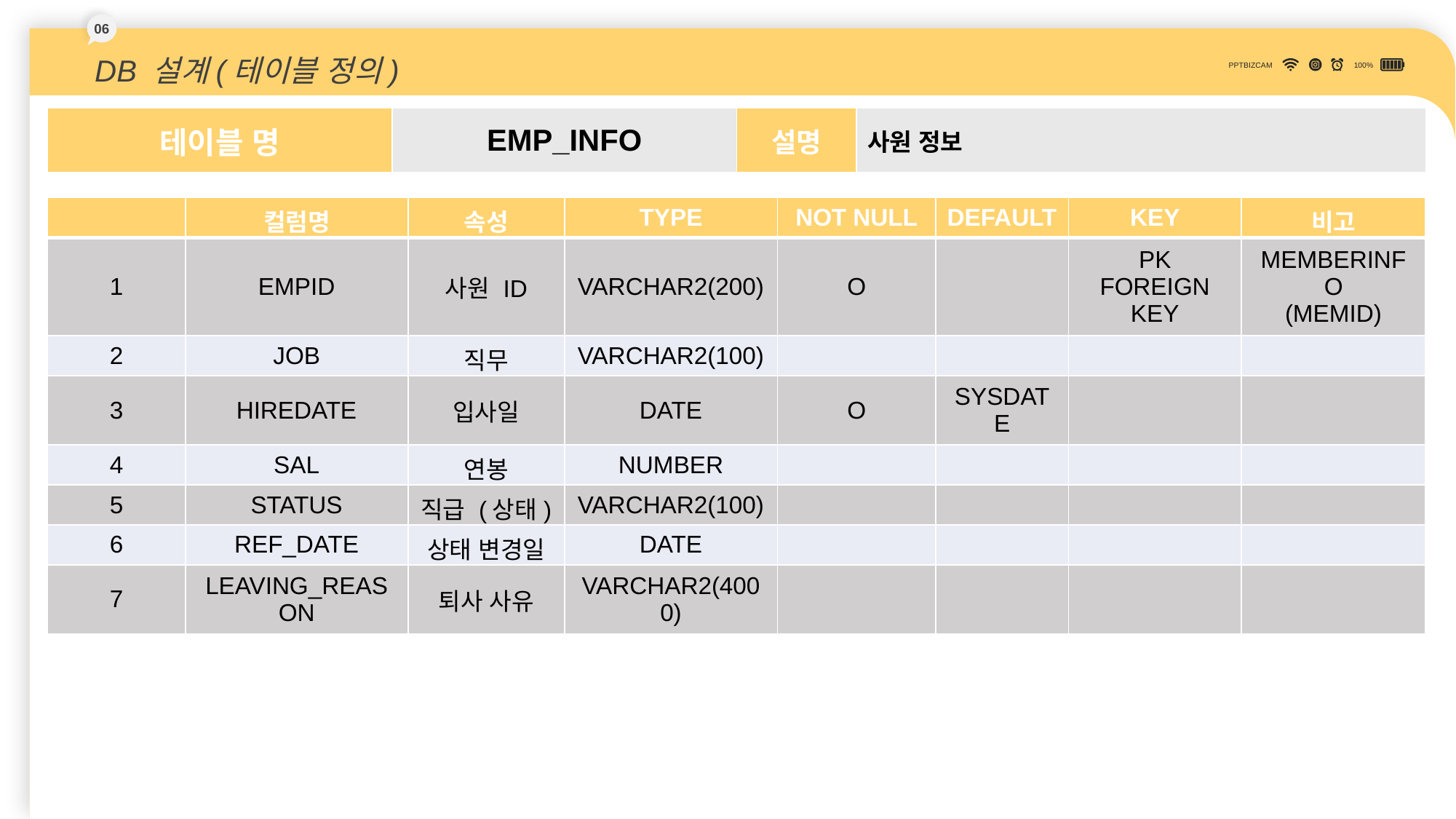

06
DB 설계(테이블 정의)

PPTBIZCAM
100%

| 테이블 명 | EMP\_INFO | 설명 | 사원 정보 |
| --- | --- | --- | --- |
|  | 컬럼명 | 속성 | TYPE | NOT NULL | DEFAULT | KEY | 비고 |
| --- | --- | --- | --- | --- | --- | --- | --- |
| 1 | EMPID | 사원 ID | VARCHAR2(200) | O |  | PK FOREIGN KEY | MEMBERINFO (MEMID) |
| 2 | JOB | 직무 | VARCHAR2(100) |  |  |  |  |
| 3 | HIREDATE | 입사일 | DATE | O | SYSDATE |  |  |
| 4 | SAL | 연봉 | NUMBER |  |  |  |  |
| 5 | STATUS | 직급 (상태) | VARCHAR2(100) |  |  |  |  |
| 6 | REF\_DATE | 상태 변경일 | DATE |  |  |  |  |
| 7 | LEAVING\_REASON | 퇴사 사유 | VARCHAR2(4000) |  |  |  |  |
48